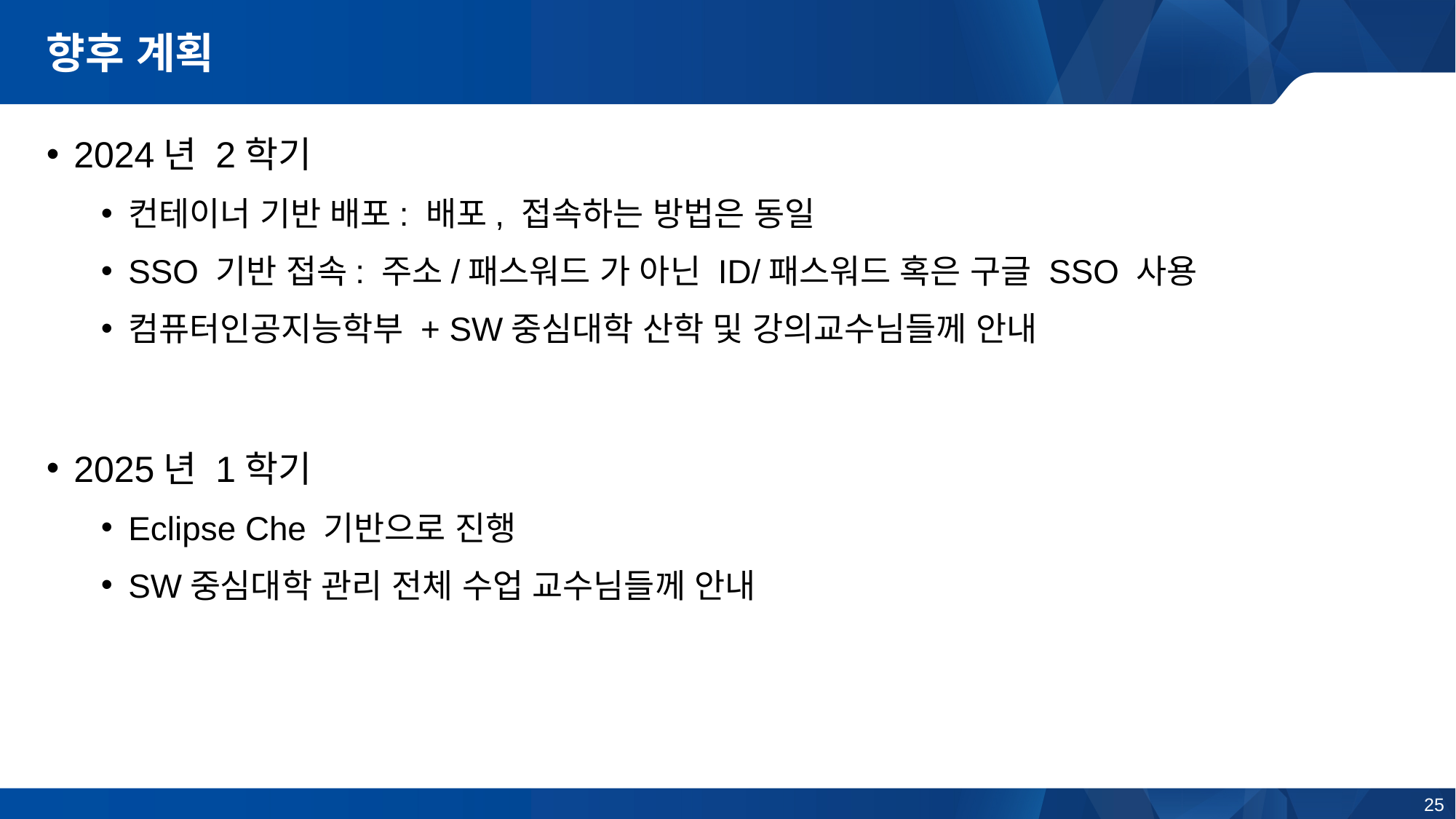

# 향후 계획
2024년 2학기
컨테이너 기반 배포: 배포, 접속하는 방법은 동일
SSO 기반 접속: 주소/패스워드 가 아닌 ID/패스워드 혹은 구글 SSO 사용
컴퓨터인공지능학부 + SW중심대학 산학 및 강의교수님들께 안내

2025년 1학기
Eclipse Che 기반으로 진행
SW중심대학 관리 전체 수업 교수님들께 안내

25